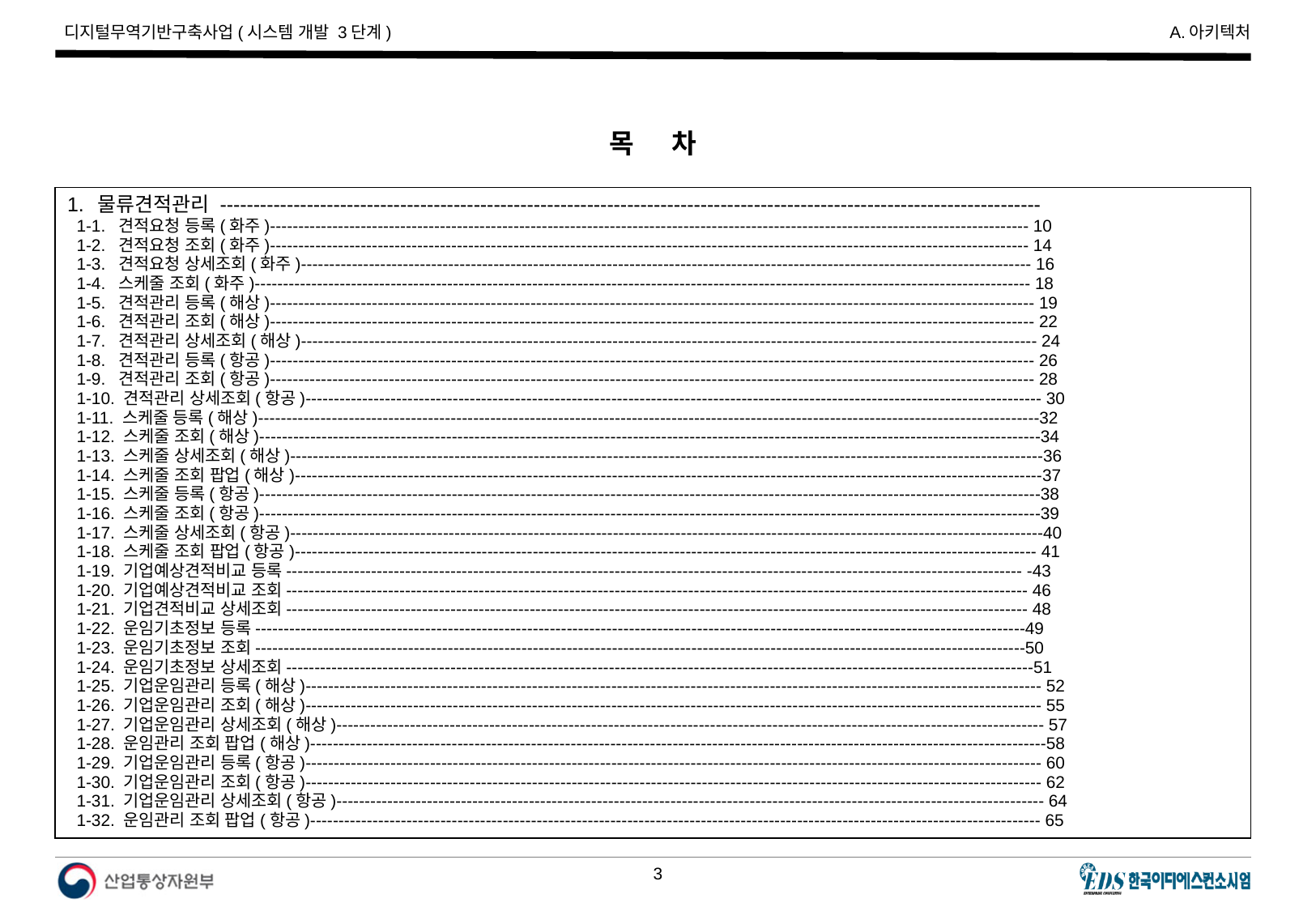

목     차
물류견적관리 ---------------------------------------------------------------------------------------------------------------------------
  1-1.  견적요청 등록(화주)-------------------------------------------------------------------------------------------------------------------------------------- 10
  1-2.  견적요청 조회(화주)-------------------------------------------------------------------------------------------------------------------------------------- 14
  1-3.  견적요청 상세조회(화주)--------------------------------------------------------------------------------------------------------------------------------- 16
  1-4.  스케줄 조회(화주)----------------------------------------------------------------------------------------------------------------------------------------- 18
  1-5.  견적관리 등록(해상)--------------------------------------------------------------------------------------------------------------------------------------- 19
  1-6.  견적관리 조회(해상)--------------------------------------------------------------------------------------------------------------------------------------- 22
  1-7.  견적관리 상세조회(해상)---------------------------------------------------------------------------------------------------------------------------------- 24
  1-8.  견적관리 등록(항공)--------------------------------------------------------------------------------------------------------------------------------------- 26
  1-9.  견적관리 조회(항공)--------------------------------------------------------------------------------------------------------------------------------------- 28
  1-10. 견적관리 상세조회(항공)---------------------------------------------------------------------------------------------------------------------------------- 30
  1-11. 스케줄 등록(해상)------------------------------------------------------------------------------------------------------------------------------------------32
  1-12. 스케줄 조회(해상)------------------------------------------------------------------------------------------------------------------------------------------34
  1-13. 스케줄 상세조회(해상)-------------------------------------------------------------------------------------------------------------------------------------36
  1-14. 스케줄 조회 팝업(해상)------------------------------------------------------------------------------------------------------------------------------------37
  1-15. 스케줄 등록(항공)------------------------------------------------------------------------------------------------------------------------------------------38
  1-16. 스케줄 조회(항공)------------------------------------------------------------------------------------------------------------------------------------------39
  1-17. 스케줄 상세조회(항공)-------------------------------------------------------------------------------------------------------------------------------------40
  1-18. 스케줄 조회 팝업(항공)----------------------------------------------------------------------------------------------------------------------------------- 41
  1-19. 기업예상견적비교 등록---------------------------------------------------------------------------------------------------------------------------------- -43
  1-20. 기업예상견적비교 조회----------------------------------------------------------------------------------------------------------------------------------- 46
  1-21. 기업견적비교 상세조회----------------------------------------------------------------------------------------------------------------------------------- 48
  1-22. 운임기초정보 등록----------------------------------------------------------------------------------------------------------------------------------------49
  1-23. 운임기초정보 조회----------------------------------------------------------------------------------------------------------------------------------------50
  1-24. 운임기초정보 상세조회------------------------------------------------------------------------------------------------------------------------------------51
  1-25. 기업운임관리 등록(해상)---------------------------------------------------------------------------------------------------------------------------------- 52
  1-26. 기업운임관리 조회(해상)---------------------------------------------------------------------------------------------------------------------------------- 55
  1-27. 기업운임관리 상세조회(해상)----------------------------------------------------------------------------------------------------------------------------- 57
  1-28. 운임관리 조회 팝업(해상)----------------------------------------------------------------------------------------------------------------------------------58
  1-29. 기업운임관리 등록(항공)---------------------------------------------------------------------------------------------------------------------------------- 60
  1-30. 기업운임관리 조회(항공)---------------------------------------------------------------------------------------------------------------------------------- 62
  1-31. 기업운임관리 상세조회(항공)----------------------------------------------------------------------------------------------------------------------------- 64
  1-32. 운임관리 조회 팝업(항공)--------------------------------------------------------------------------------------------------------------------------------- 65